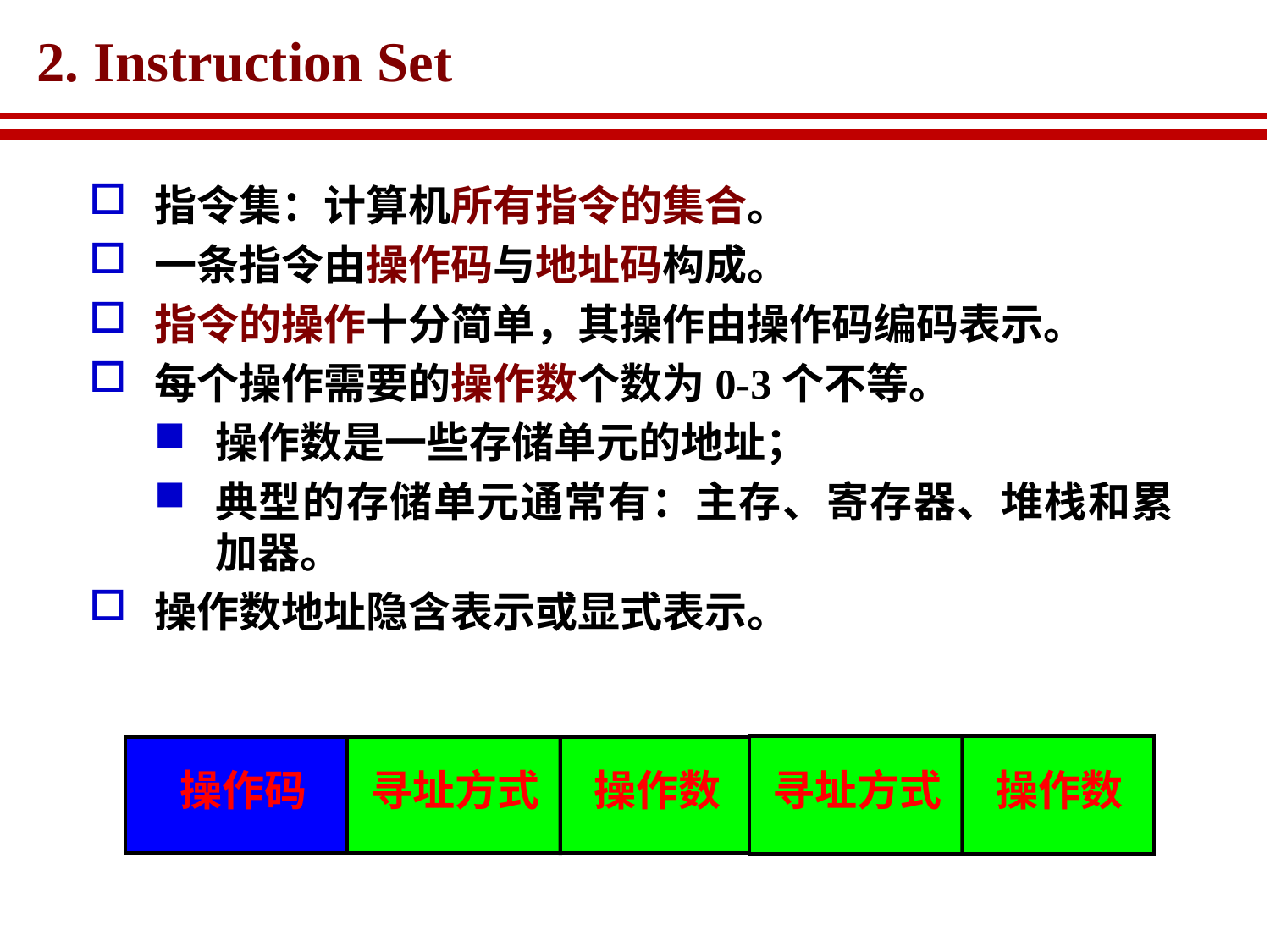

# 2. Instruction Set
指令集：计算机所有指令的集合。
一条指令由操作码与地址码构成。
指令的操作十分简单，其操作由操作码编码表示。
每个操作需要的操作数个数为0-3个不等。
操作数是一些存储单元的地址；
典型的存储单元通常有：主存、寄存器、堆栈和累加器。
操作数地址隐含表示或显式表示。

寻址方式
操作数

操作码

寻址方式
操作数